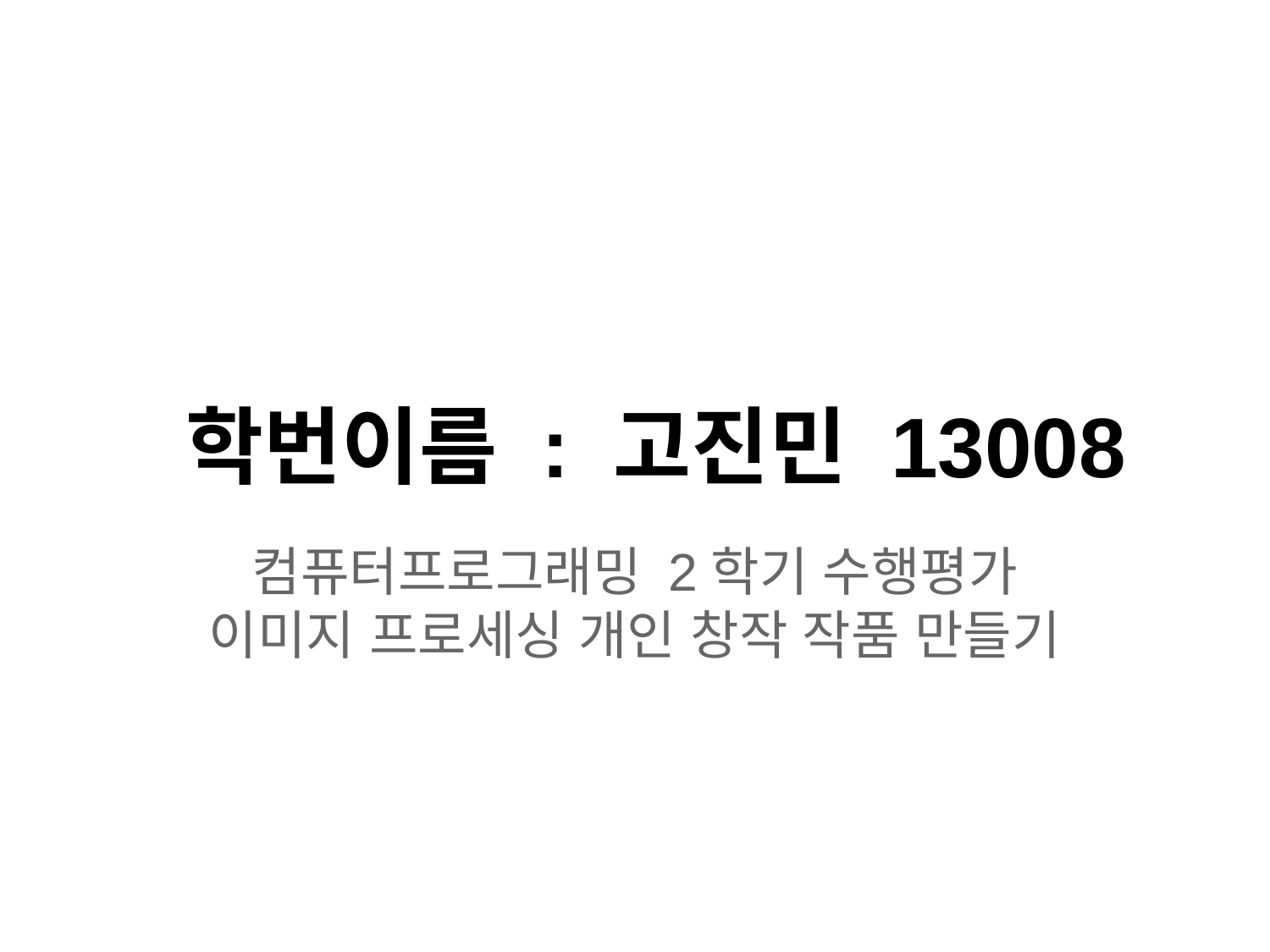

# 학번이름 : 고진민 13008
컴퓨터프로그래밍 2학기 수행평가
이미지 프로세싱 개인 창작 작품 만들기